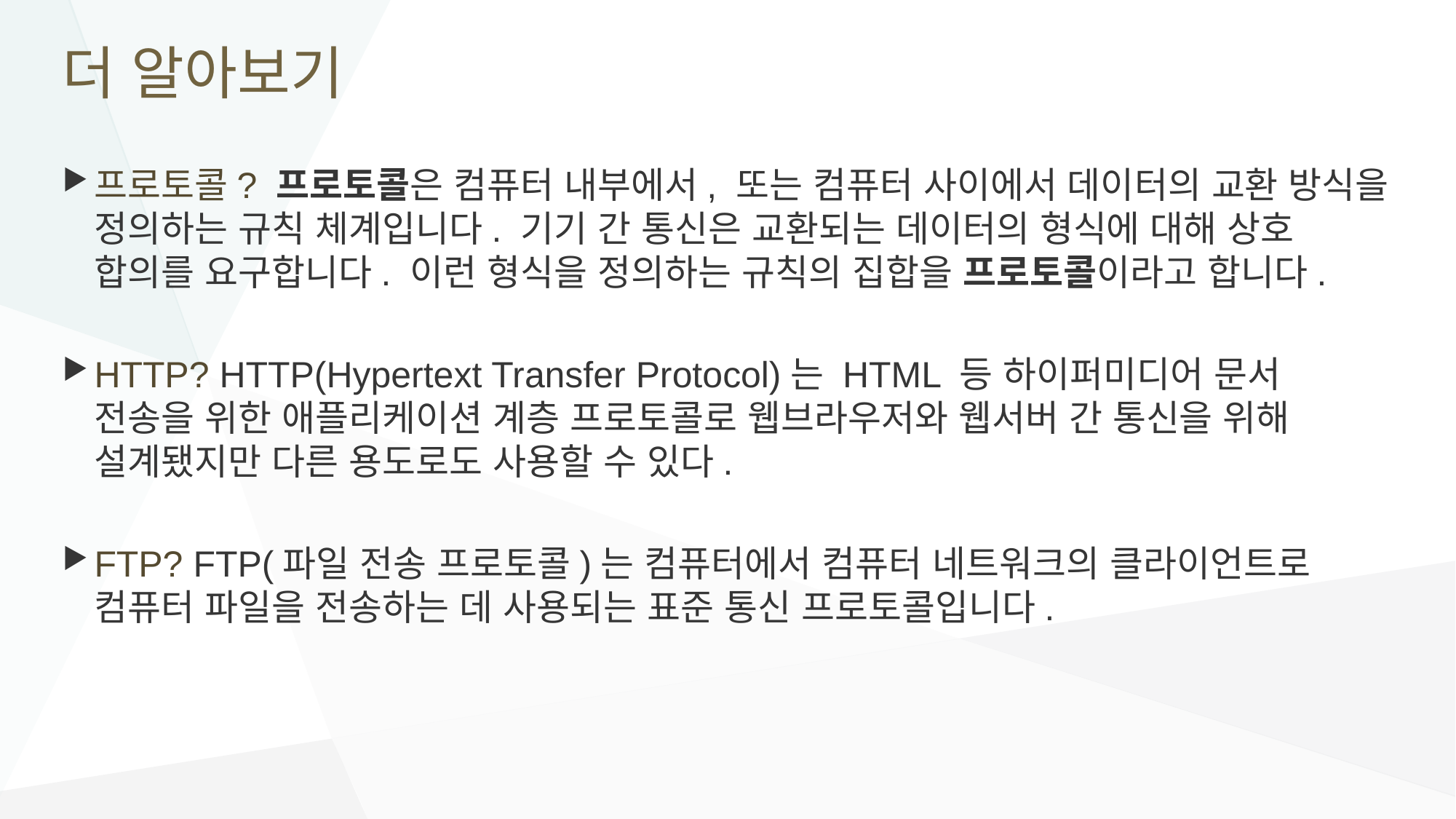

# 더 알아보기
프로토콜? 프로토콜은 컴퓨터 내부에서, 또는 컴퓨터 사이에서 데이터의 교환 방식을 정의하는 규칙 체계입니다. 기기 간 통신은 교환되는 데이터의 형식에 대해 상호 합의를 요구합니다. 이런 형식을 정의하는 규칙의 집합을 프로토콜이라고 합니다.

HTTP? HTTP(Hypertext Transfer Protocol)는 HTML 등 하이퍼미디어 문서 전송을 위한 애플리케이션 계층 프로토콜로 웹브라우저와 웹서버 간 통신을 위해 설계됐지만 다른 용도로도 사용할 수 있다.

FTP? FTP(파일 전송 프로토콜)는 컴퓨터에서 컴퓨터 네트워크의 클라이언트로 컴퓨터 파일을 전송하는 데 사용되는 표준 통신 프로토콜입니다.